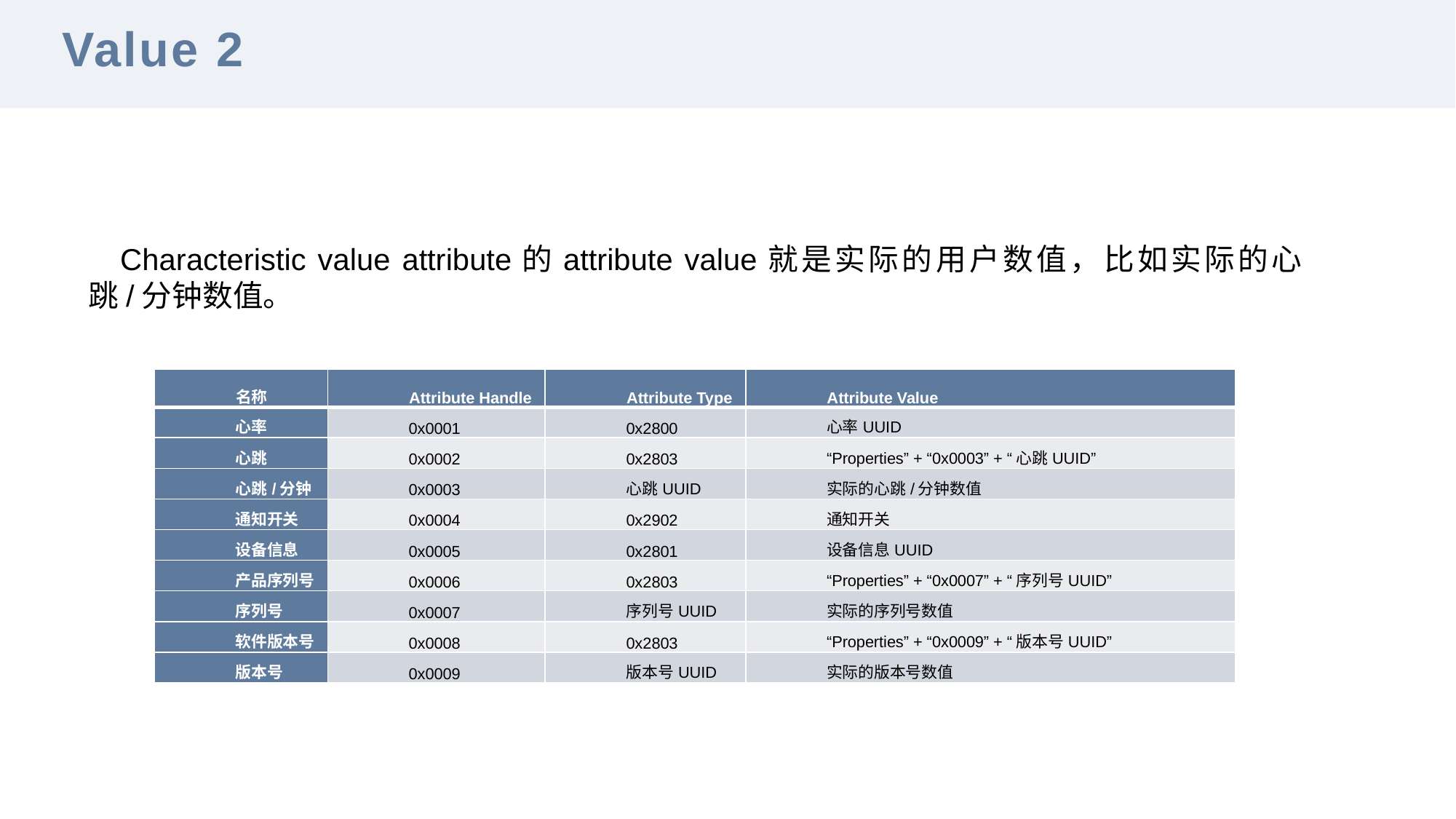

Value 2
Characteristic value attribute的attribute value就是实际的用户数值，比如实际的心跳/分钟数值。
| 名称 | Attribute Handle | Attribute Type | Attribute Value |
| --- | --- | --- | --- |
| 心率 | 0x0001 | 0x2800 | 心率UUID |
| 心跳 | 0x0002 | 0x2803 | “Properties” + “0x0003” + “心跳UUID” |
| 心跳/分钟 | 0x0003 | 心跳UUID | 实际的心跳/分钟数值 |
| 通知开关 | 0x0004 | 0x2902 | 通知开关 |
| 设备信息 | 0x0005 | 0x2801 | 设备信息UUID |
| 产品序列号 | 0x0006 | 0x2803 | “Properties” + “0x0007” + “序列号UUID” |
| 序列号 | 0x0007 | 序列号UUID | 实际的序列号数值 |
| 软件版本号 | 0x0008 | 0x2803 | “Properties” + “0x0009” + “版本号UUID” |
| 版本号 | 0x0009 | 版本号UUID | 实际的版本号数值 |